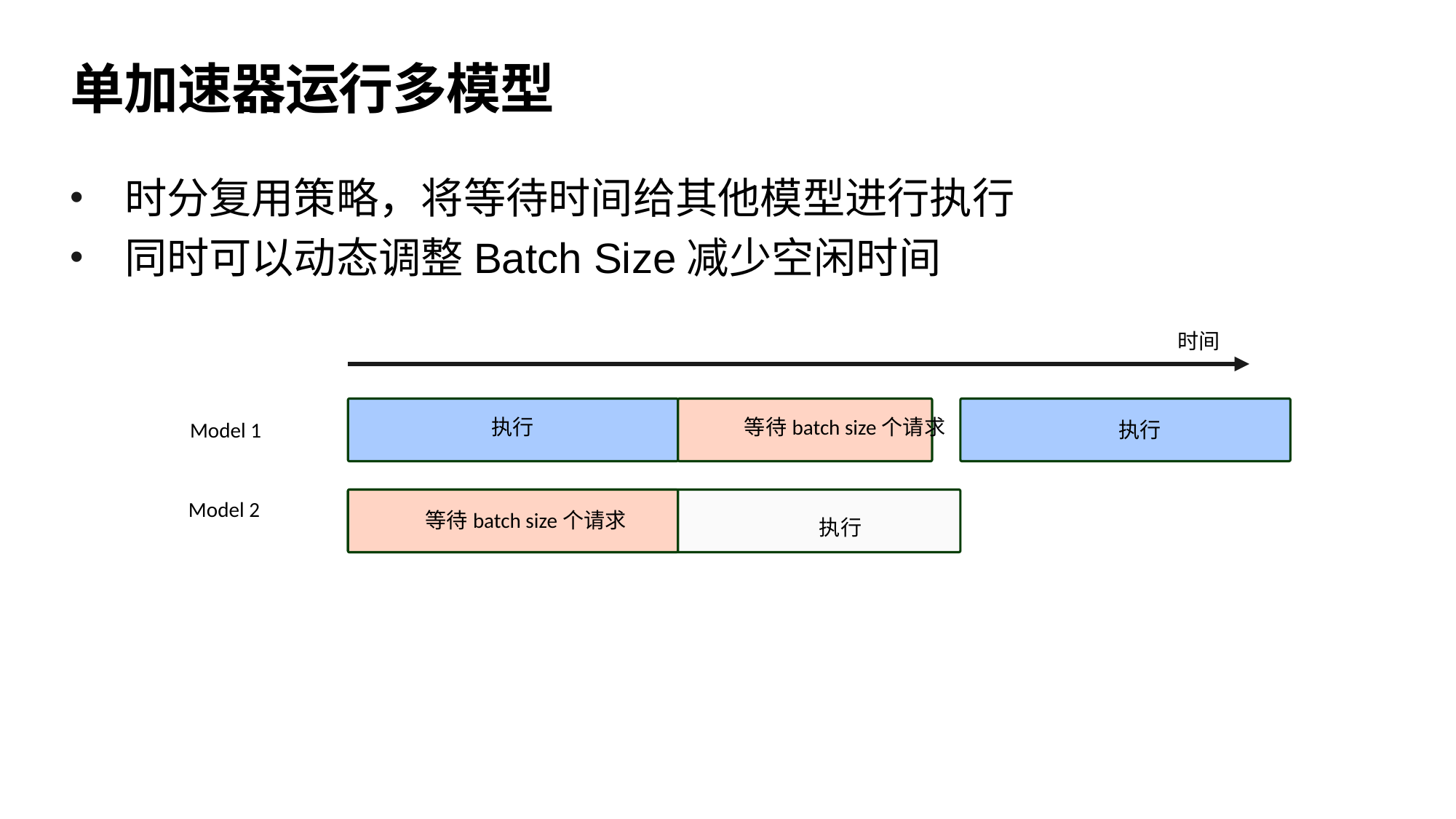

# 单加速器运行多模型
时分复用策略，将等待时间给其他模型进行执行
同时可以动态调整Batch Size减少空闲时间
时间

执行
Model 1

Model 2
等待batch size个请求
执行

等待batch size个请求
执行